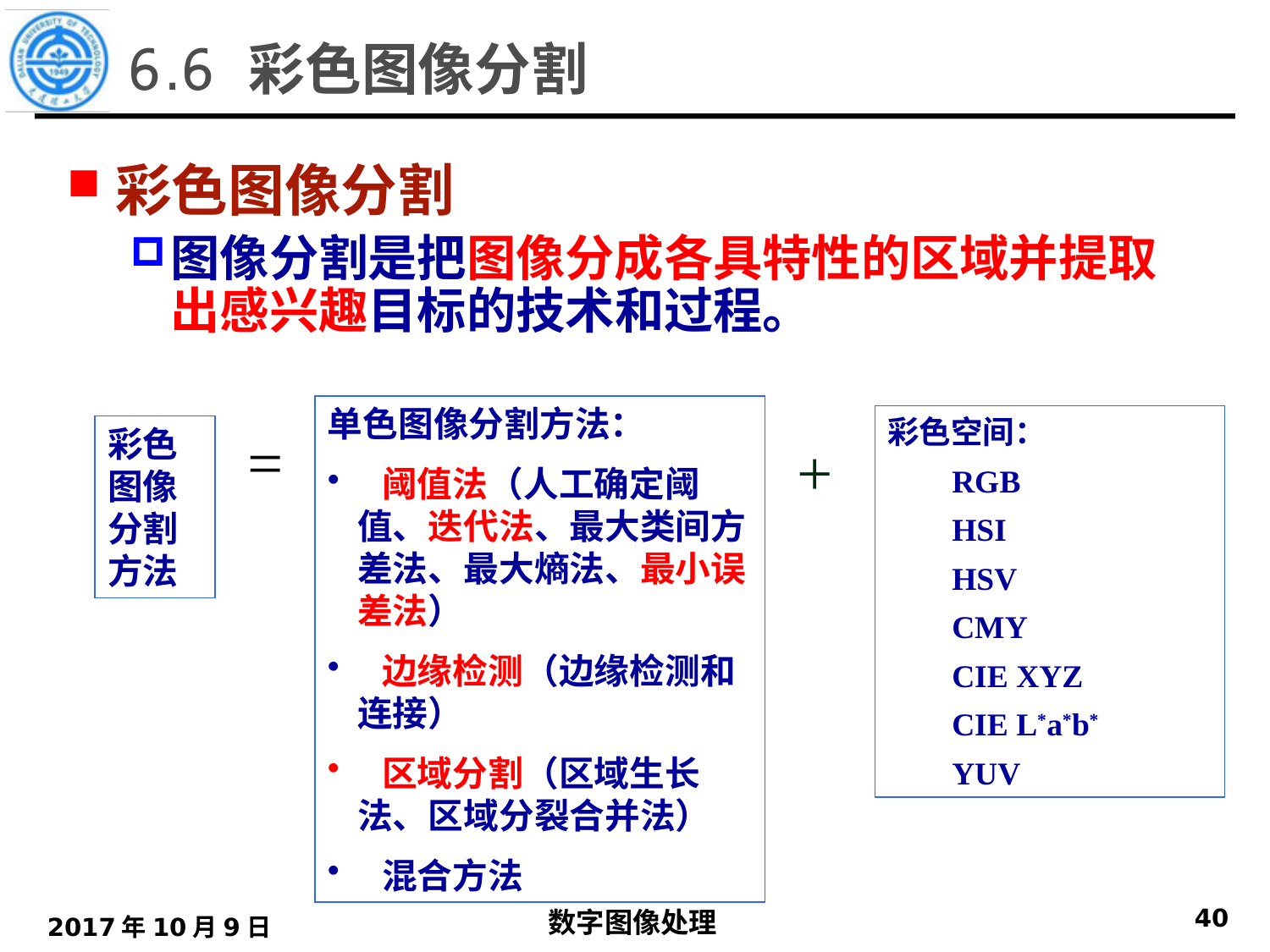

6.6 彩色图像分割
彩色图像分割
图像分割是把图像分成各具特性的区域并提取出感兴趣目标的技术和过程。
单色图像分割方法：
  阈值法（人工确定阈值、迭代法、最大类间方差法、最大熵法、最小误差法）
  边缘检测（边缘检测和连接）
  区域分割（区域生长法、区域分裂合并法）
  混合方法
彩色空间：
        RGB
        HSI
        HSV
        CMY
        CIE XYZ
        CIE L*a*b*
        YUV
彩色图像分割方法
=

+